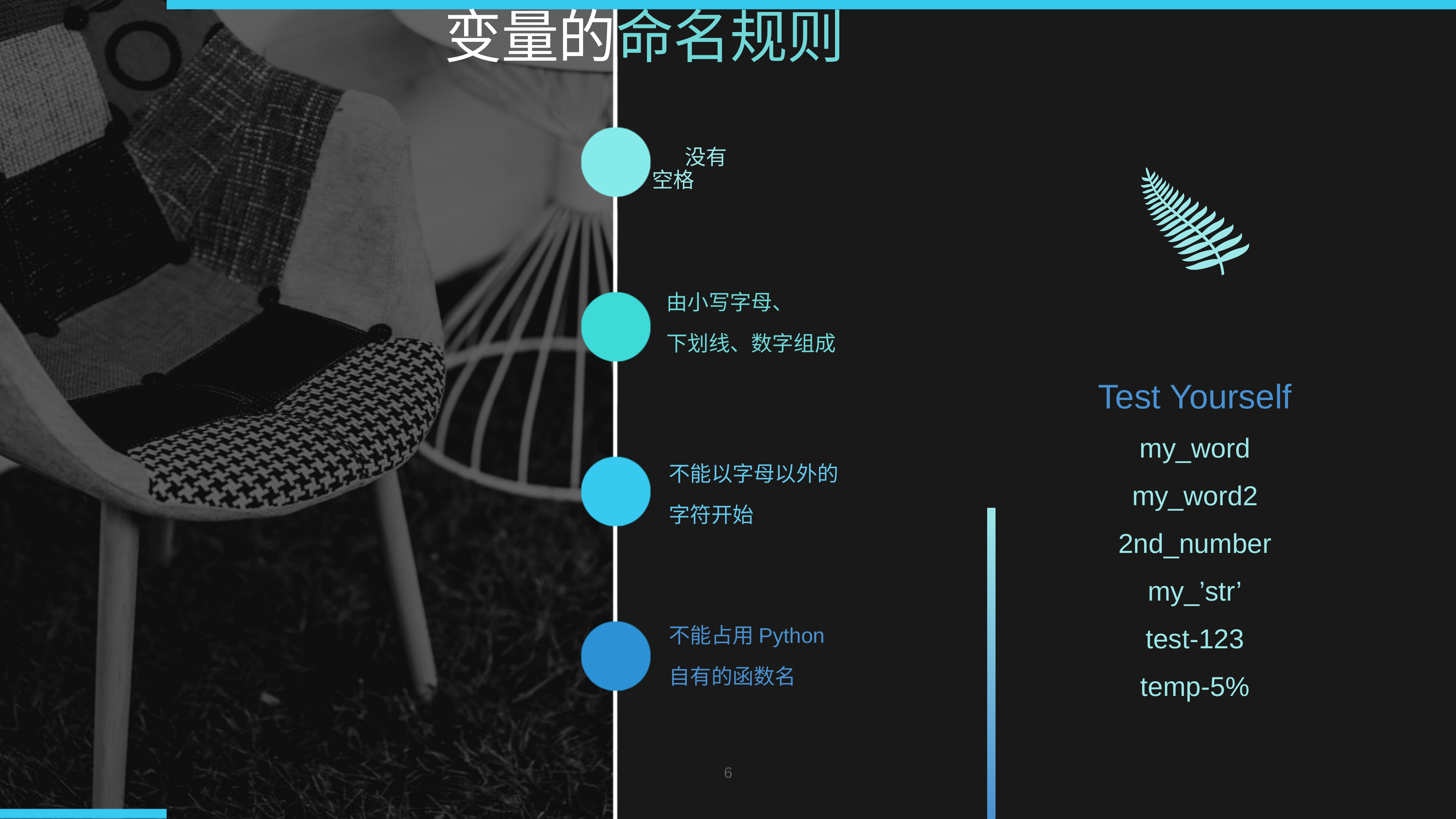

变量的命名规则
没有空格

由小写字母、
下划线、数字组成
Test Yourself
my_word
my_word2
2nd_number
my_’str’
test-123
temp-5%
不能以字母以外的
字符开始

不能占用Python
自有的函数名
6